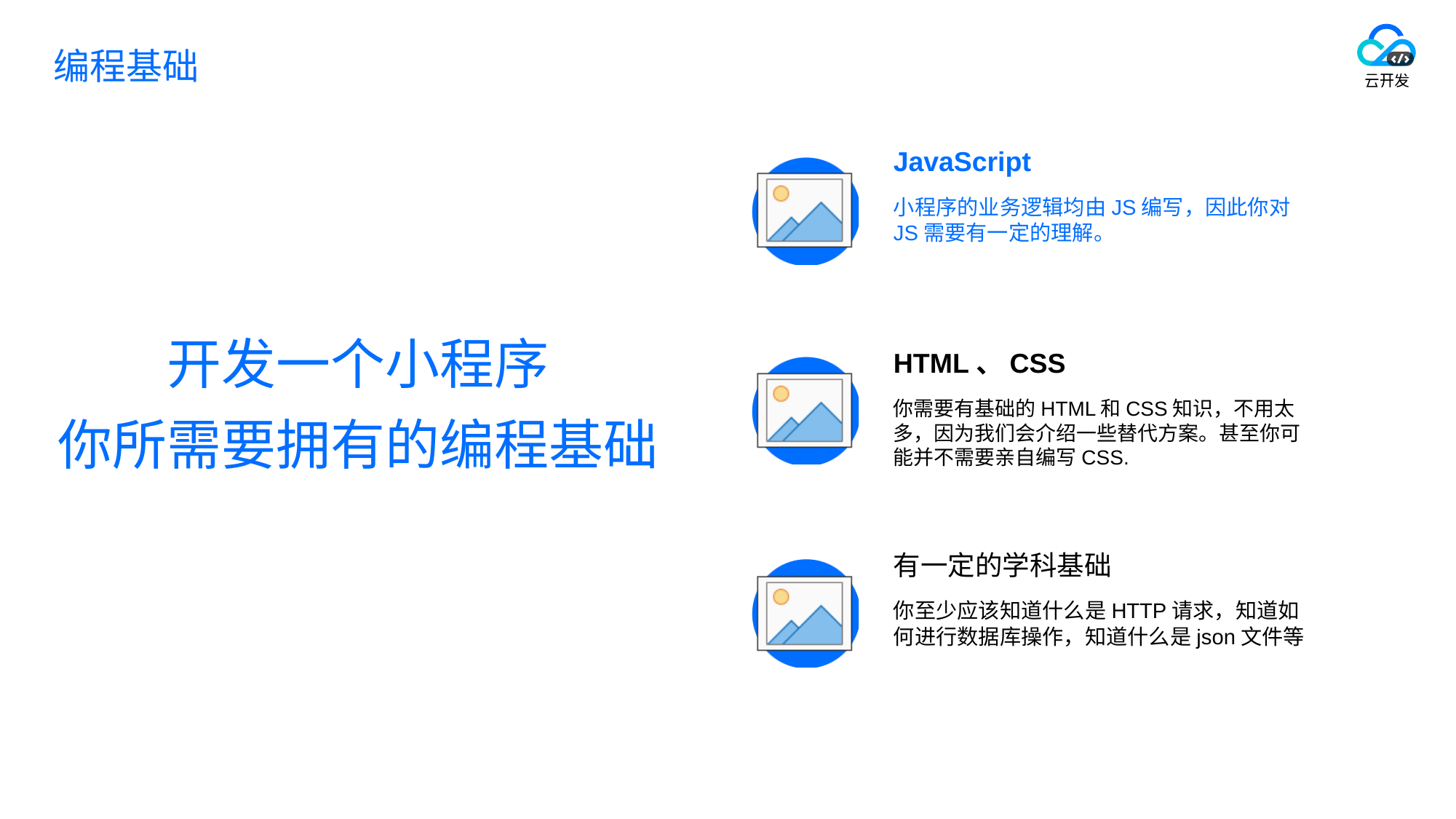

# 编程基础
JavaScript

小程序的业务逻辑均由JS编写，因此你对JS需要有一定的理解。
开发一个小程序
你所需要拥有的编程基础

HTML、CSS

你需要有基础的HTML和CSS知识，不用太多，因为我们会介绍一些替代方案。甚至你可能并不需要亲自编写CSS.
有一定的学科基础

你至少应该知道什么是HTTP请求，知道如何进行数据库操作，知道什么是json文件等